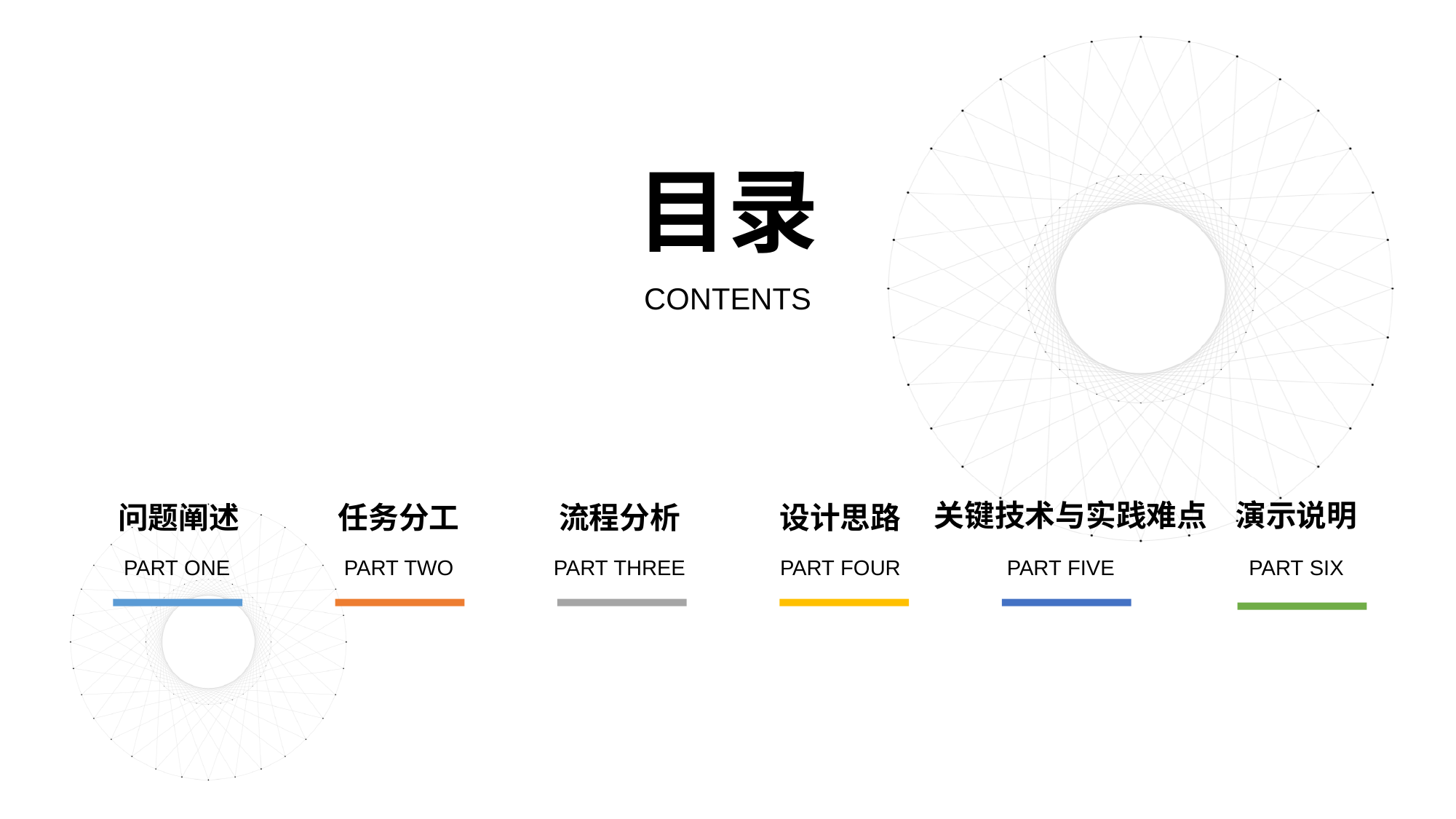

目录
CONTENTS
关键技术与实践难点
演示说明
问题阐述
任务分工
流程分析
设计思路
PART TWO
PART THREE
PART FOUR
PART ONE
PART FIVE
PART SIX